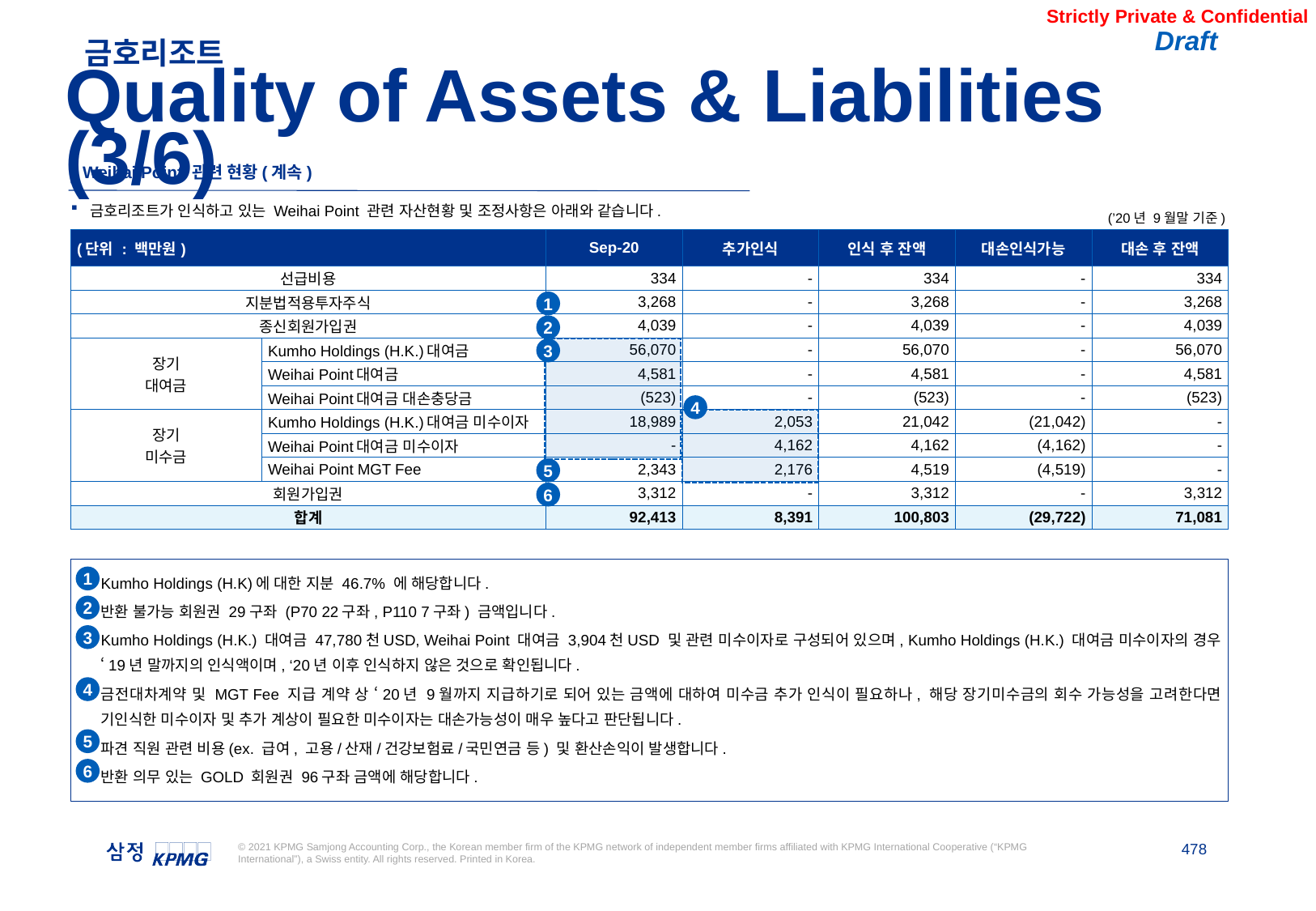

금호리조트
Quality of Assets & Liabilities (3/6)
▌Weihai Point 관련 현황(계속)

금호리조트가 인식하고 있는 Weihai Point 관련 자산현황 및 조정사항은 아래와 같습니다.
(’20년 9월말 기준)
| (단위 : 백만원) |  | Sep-20 | 추가인식 | 인식 후 잔액 | 대손인식가능 | 대손 후 잔액 |
| --- | --- | --- | --- | --- | --- | --- |
| 선급비용 |  | 334 | - | 334 | - | 334 |
| 지분법적용투자주식 |  | 3,268 | - | 3,268 | - | 3,268 |
| 종신회원가입권 |  | 4,039 | - | 4,039 | - | 4,039 |
| 장기 대여금 | Kumho Holdings (H.K.)대여금 | 56,070 | - | 56,070 | - | 56,070 |
|  | Weihai Point대여금 | 4,581 | - | 4,581 | - | 4,581 |
|  | Weihai Point대여금 대손충당금 | (523) | - | (523) | - | (523) |
| 장기 미수금 | Kumho Holdings (H.K.)대여금 미수이자 | 18,989 | 2,053 | 21,042 | (21,042) | - |
|  | Weihai Point대여금 미수이자 | - | 4,162 | 4,162 | (4,162) | - |
|  | Weihai Point MGT Fee | 2,343 | 2,176 | 4,519 | (4,519) | - |
| 회원가입권 |  | 3,312 | - | 3,312 | - | 3,312 |
| 합계 |  | 92,413 | 8,391 | 100,803 | (29,722) | 71,081 |
1
2
3

4

5
6
Kumho Holdings (H.K)에 대한 지분 46.7% 에 해당합니다.
반환 불가능 회원권 29구좌 (P70 22구좌, P110 7구좌) 금액입니다.
Kumho Holdings (H.K.) 대여금 47,780천USD, Weihai Point 대여금 3,904천USD 및 관련 미수이자로 구성되어 있으며, Kumho Holdings (H.K.) 대여금 미수이자의 경우 ‘19년 말까지의 인식액이며, ‘20년 이후 인식하지 않은 것으로 확인됩니다.
금전대차계약 및 MGT Fee 지급 계약 상 ‘20년 9월까지 지급하기로 되어 있는 금액에 대하여 미수금 추가 인식이 필요하나, 해당 장기미수금의 회수 가능성을 고려한다면 기인식한 미수이자 및 추가 계상이 필요한 미수이자는 대손가능성이 매우 높다고 판단됩니다.
파견 직원 관련 비용(ex. 급여, 고용/산재/건강보험료/국민연금 등) 및 환산손익이 발생합니다.
반환 의무 있는 GOLD 회원권 96구좌 금액에 해당합니다.

1
2
3
4
5
6